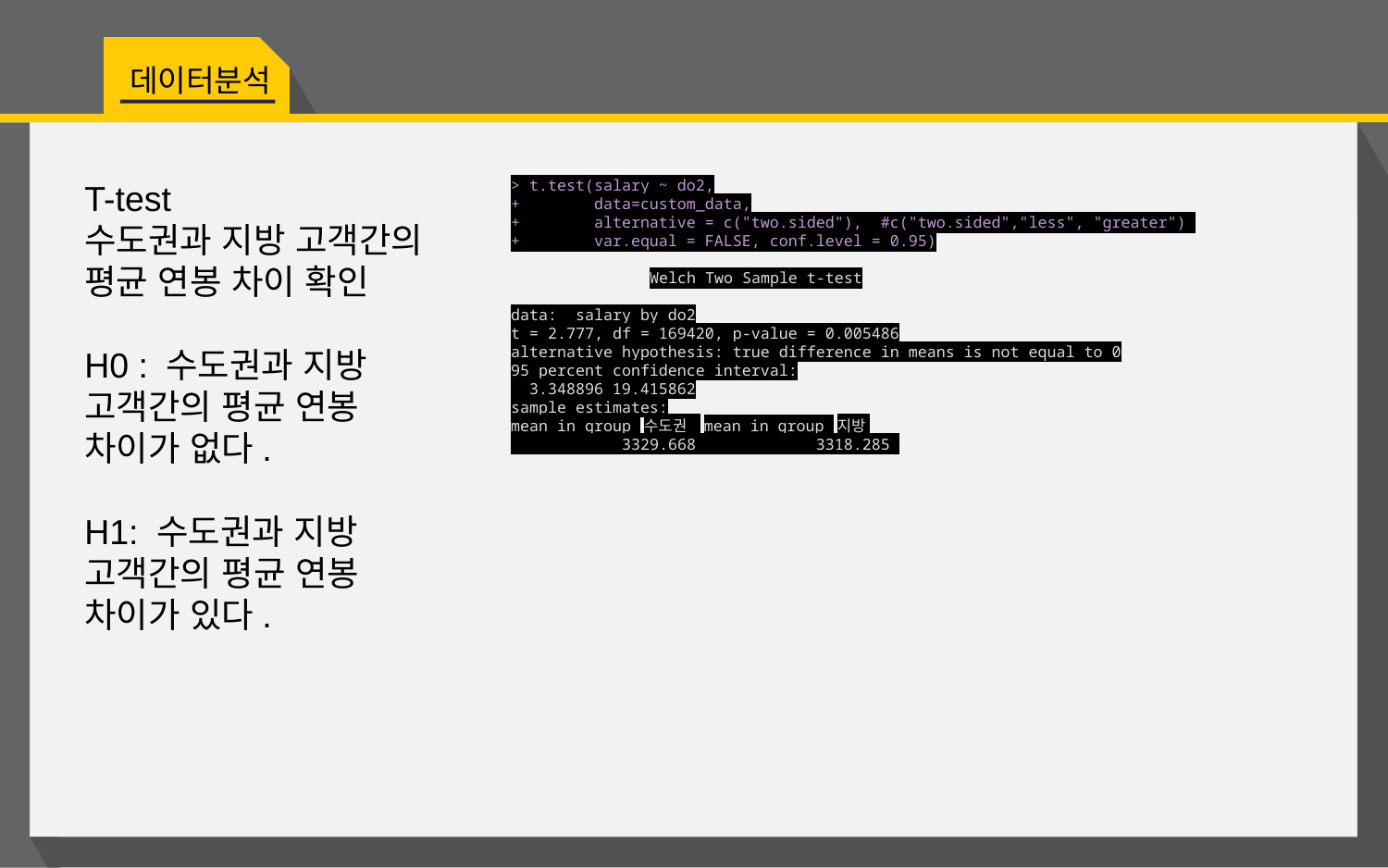

데이터분석

> t.test(salary ~ do2,
+        data=custom_data,
+        alternative = c("two.sided"),  #c("two.sided","less", "greater")
+        var.equal = FALSE, conf.level = 0.95)

	Welch Two Sample t-test

data:  salary by do2
t = 2.777, df = 169420, p-value = 0.005486
alternative hypothesis: true difference in means is not equal to 0
95 percent confidence interval:
  3.348896 19.415862
sample estimates:
mean in group 수도권   mean in group 지방
            3329.668             3318.285
T-test
수도권과 지방 고객간의 평균 연봉 차이 확인

H0 : 수도권과 지방 고객간의 평균 연봉 차이가 없다.

H1: 수도권과 지방 고객간의 평균 연봉 차이가 있다.